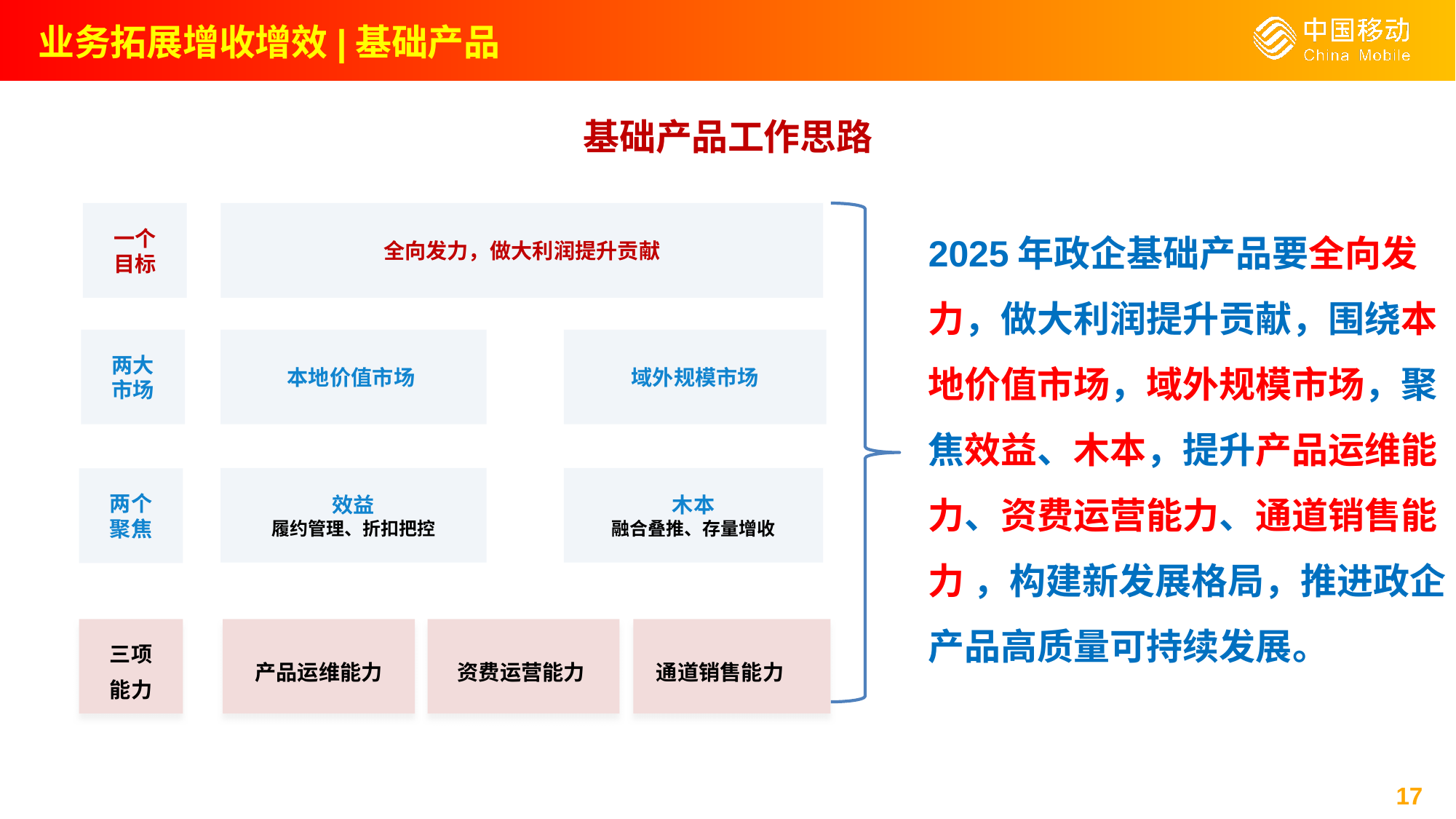

业务拓展增收增效|基础产品

基础产品工作思路
一个
目标
全向发力，做大利润提升贡献

2025年政企基础产品要全向发力，做大利润提升贡献，围绕本地价值市场，域外规模市场，聚焦效益、木本，提升产品运维能力、资费运营能力、通道销售能力 ，构建新发展格局，推进政企产品高质量可持续发展。
两大
市场
本地价值市场
域外规模市场
效益
履约管理、折扣把控
木本
融合叠推、存量增收
两个
聚焦
三项
能力
产品运维能力
资费运营能力
通道销售能力